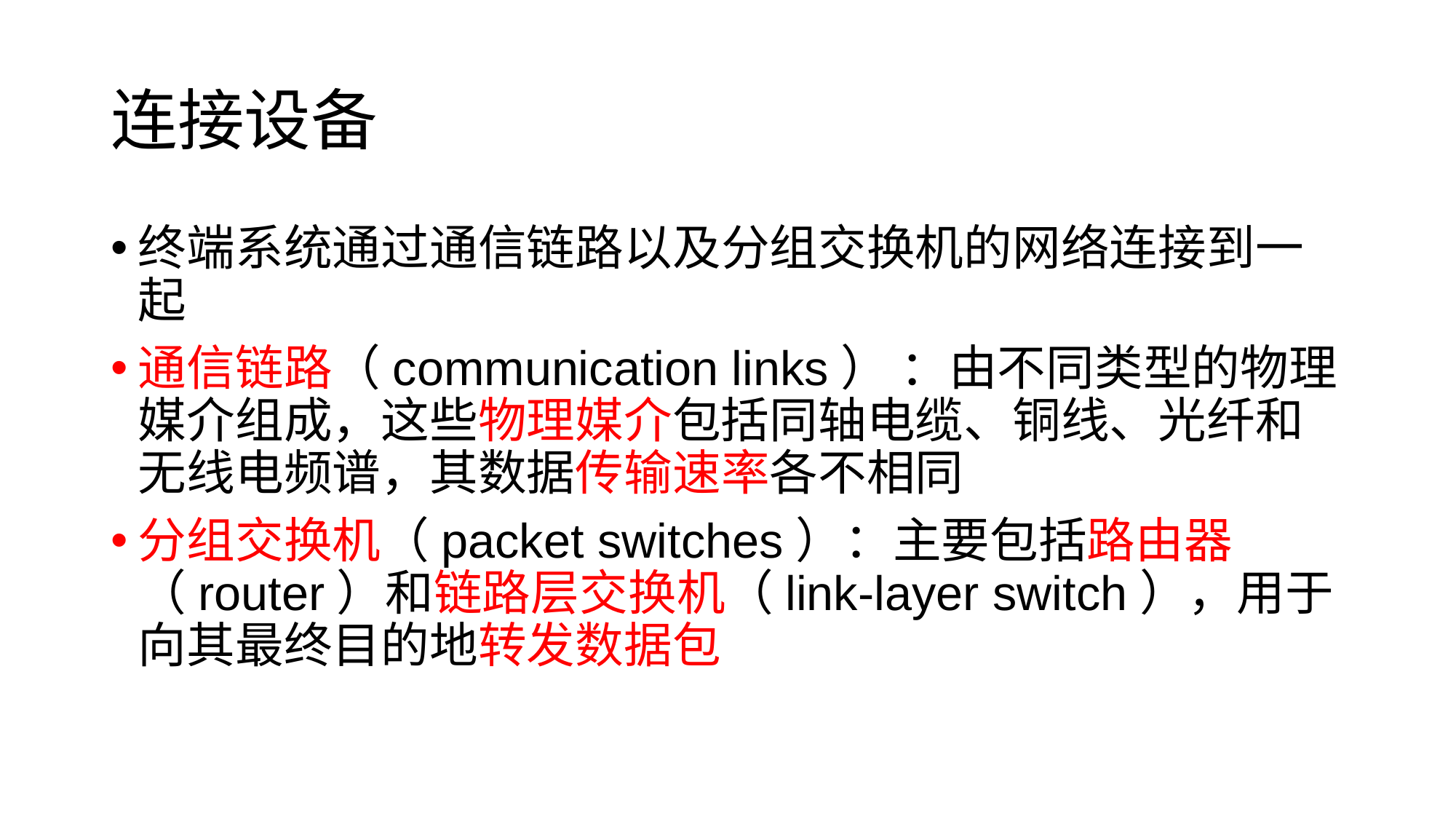

# 连接设备
终端系统通过通信链路以及分组交换机的网络连接到一起
通信链路（communication links） ：由不同类型的物理媒介组成，这些物理媒介包括同轴电缆、铜线、光纤和无线电频谱，其数据传输速率各不相同
分组交换机（packet switches）：主要包括路由器（router）和链路层交换机（link-layer switch），用于向其最终目的地转发数据包